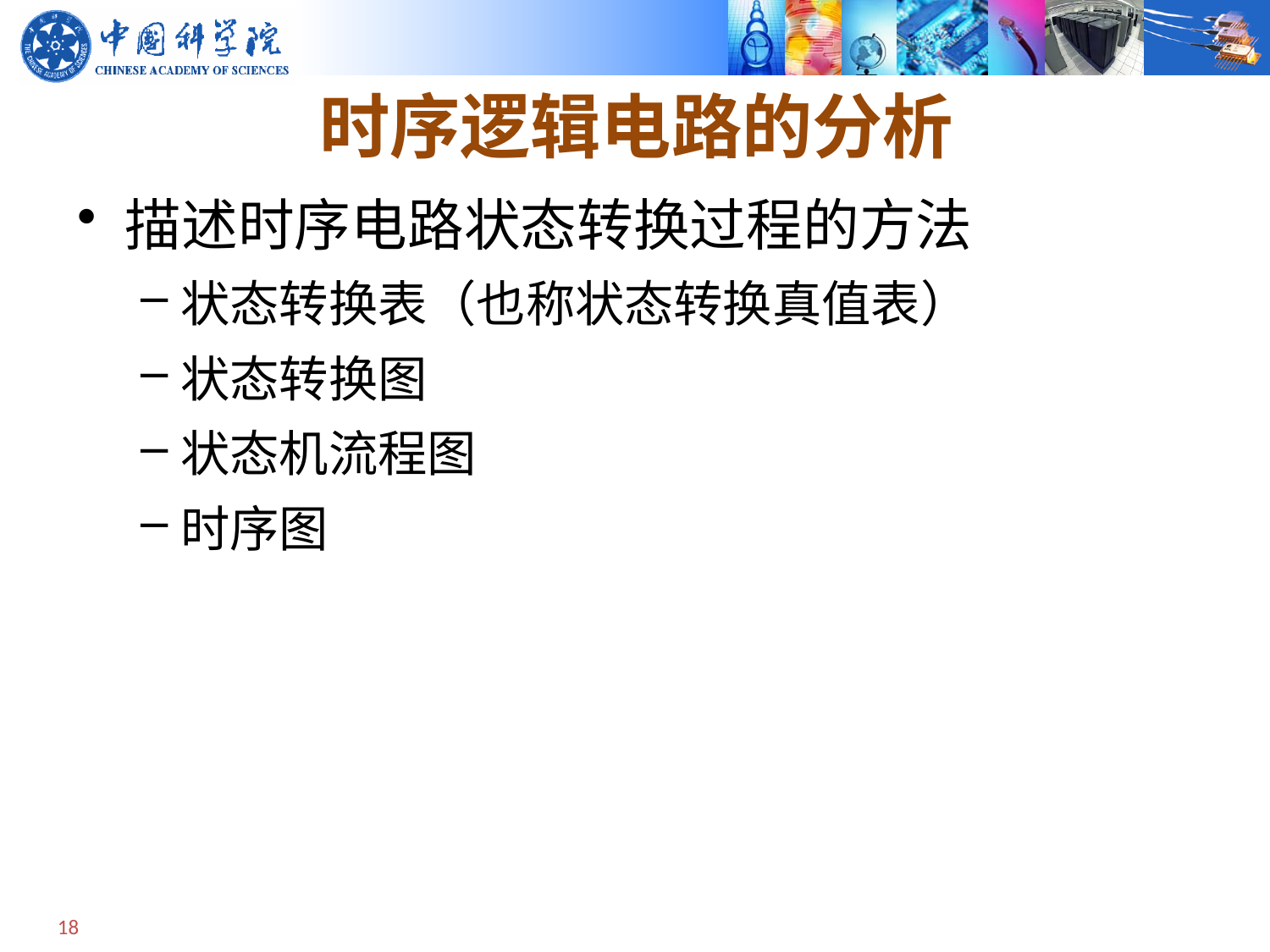

# 时序逻辑电路的分析
描述时序电路状态转换过程的方法
状态转换表（也称状态转换真值表）
状态转换图
状态机流程图
时序图